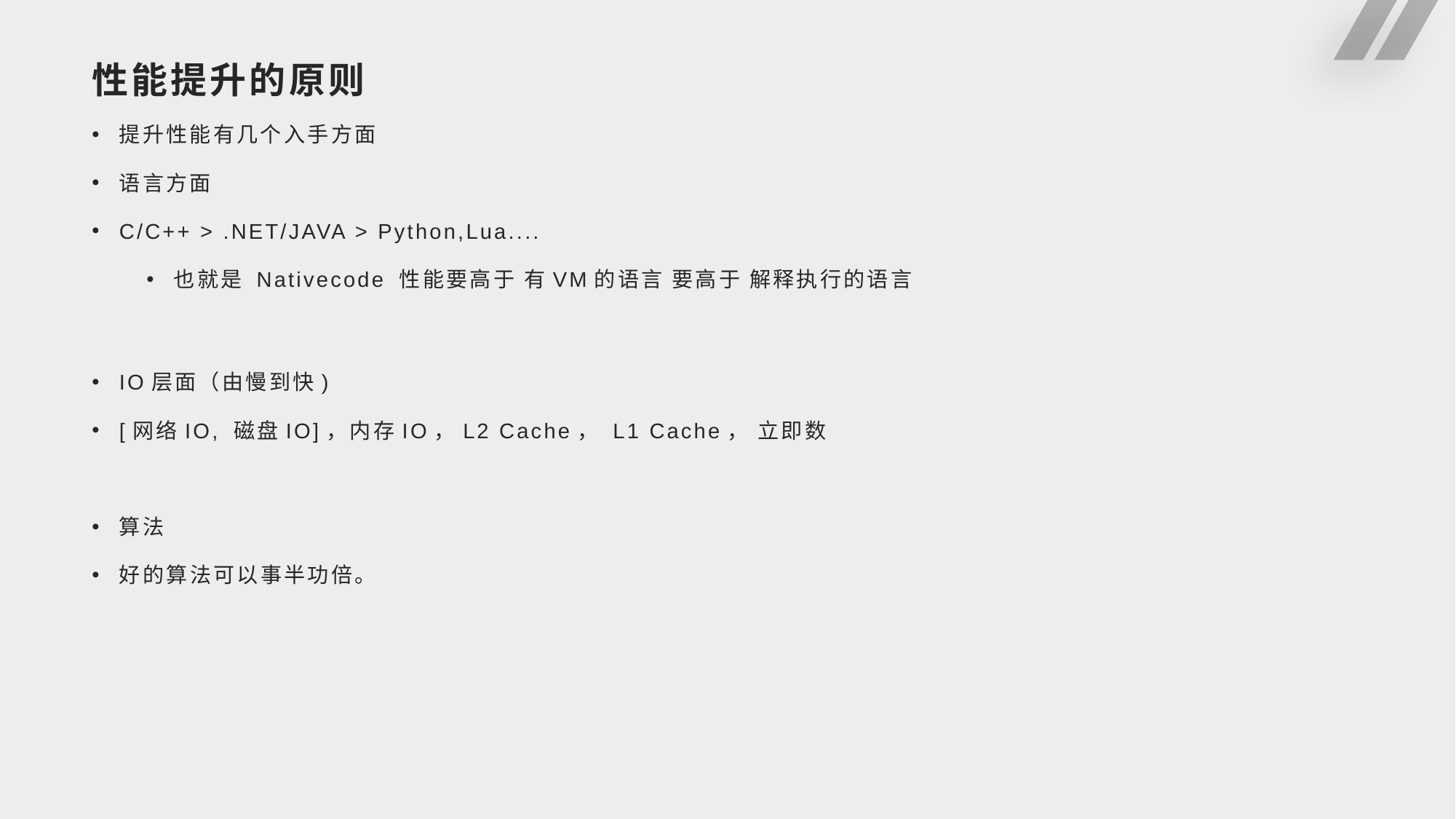

# 性能提升的原则
提升性能有几个入手方面
语言方面
C/C++ > .NET/JAVA > Python,Lua....
也就是 Nativecode 性能要高于 有VM的语言 要高于 解释执行的语言

IO层面（由慢到快)
[网络IO, 磁盘IO]，内存IO，L2 Cache， L1 Cache， 立即数

算法
好的算法可以事半功倍。